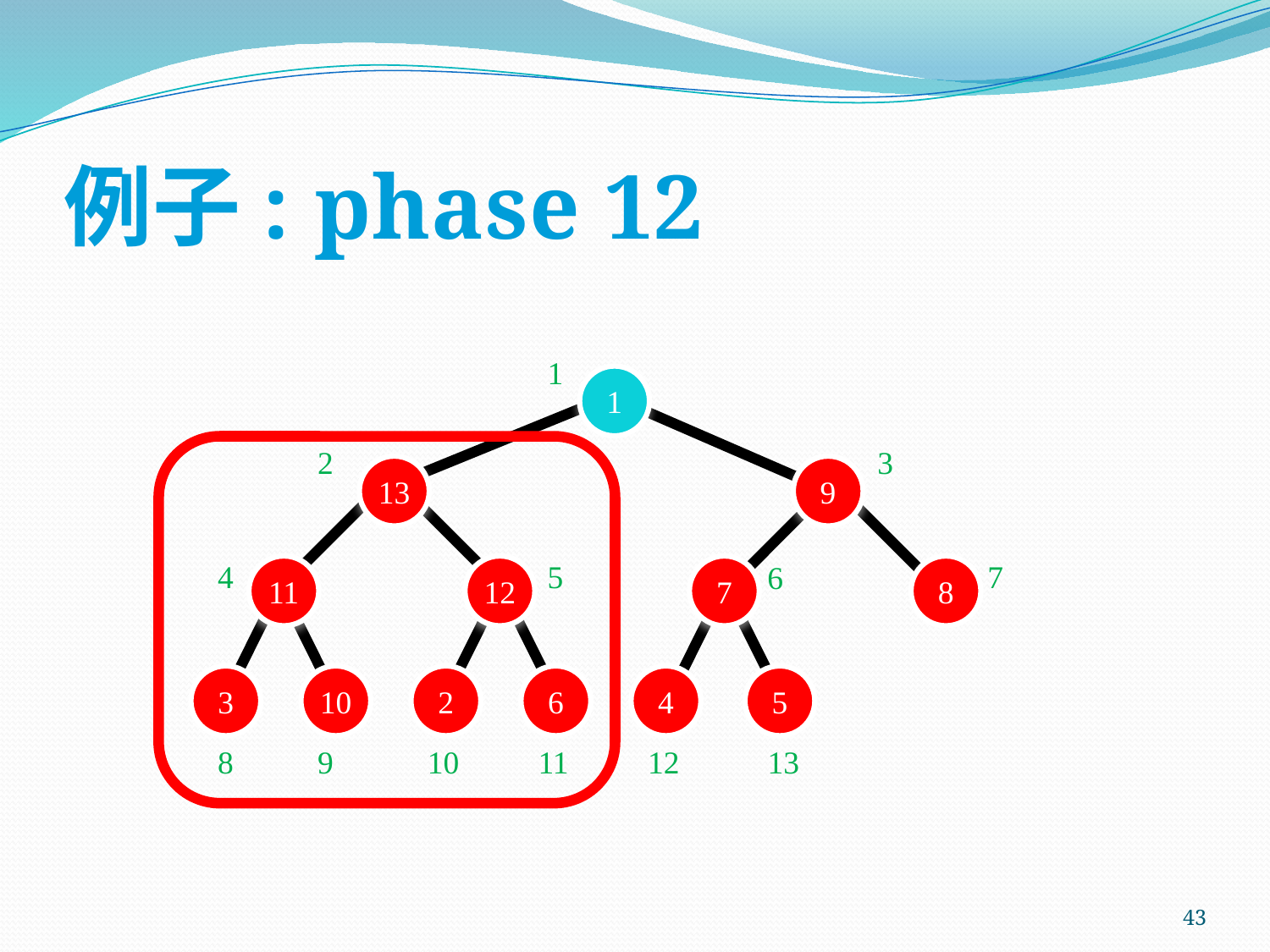

# 例子: phase 12
1
1

2
3
13
9

4
5
7
6
11
12
7
8

3
10
2
6
4
5
8
9
10
11
12
13
43